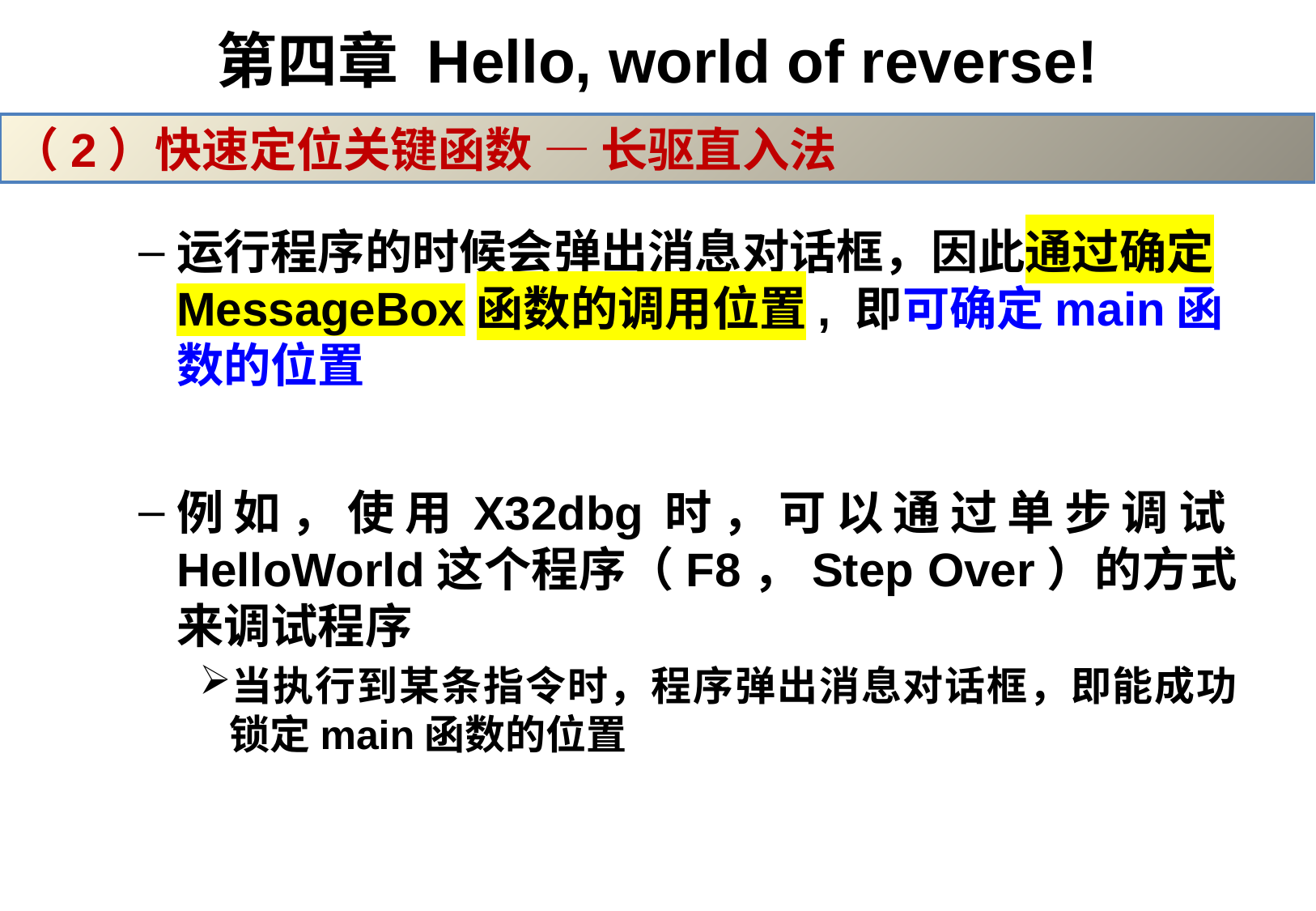

# 第四章 Hello, world of reverse!
（2）快速定位关键函数 — 长驱直入法
运行程序的时候会弹出消息对话框，因此通过确定MessageBox函数的调用位置, 即可确定main函数的位置

例如，使用X32dbg时，可以通过单步调试HelloWorld这个程序（F8，Step Over）的方式来调试程序
当执行到某条指令时，程序弹出消息对话框，即能成功锁定main函数的位置